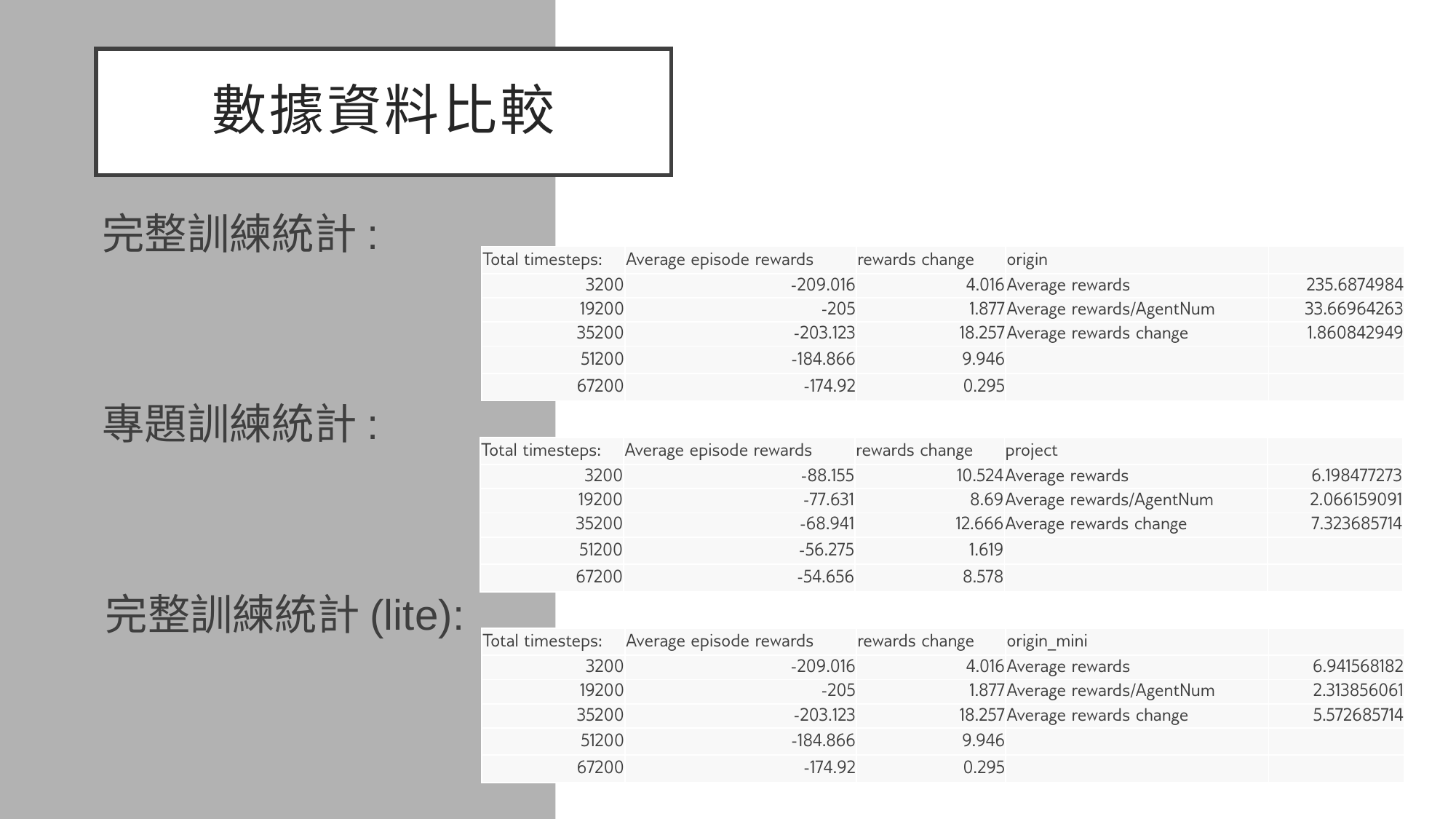

# 數據資料比較
完整訓練統計:
| Total timesteps: | Average episode rewards | rewards change | origin |  |
| --- | --- | --- | --- | --- |
| 3200 | -209.016 | 4.016 | Average rewards | 235.6874984 |
| 19200 | -205 | 1.877 | Average rewards/AgentNum | 33.66964263 |
| 35200 | -203.123 | 18.257 | Average rewards change | 1.860842949 |
| 51200 | -184.866 | 9.946 |  |  |
| 67200 | -174.92 | 0.295 |  |  |
專題訓練統計:
| Total timesteps: | Average episode rewards | rewards change | project |  |
| --- | --- | --- | --- | --- |
| 3200 | -88.155 | 10.524 | Average rewards | 6.198477273 |
| 19200 | -77.631 | 8.69 | Average rewards/AgentNum | 2.066159091 |
| 35200 | -68.941 | 12.666 | Average rewards change | 7.323685714 |
| 51200 | -56.275 | 1.619 |  |  |
| 67200 | -54.656 | 8.578 |  |  |
完整訓練統計(lite):
| Total timesteps: | Average episode rewards | rewards change | origin\_mini |  |
| --- | --- | --- | --- | --- |
| 3200 | -209.016 | 4.016 | Average rewards | 6.941568182 |
| 19200 | -205 | 1.877 | Average rewards/AgentNum | 2.313856061 |
| 35200 | -203.123 | 18.257 | Average rewards change | 5.572685714 |
| 51200 | -184.866 | 9.946 |  |  |
| 67200 | -174.92 | 0.295 |  |  |